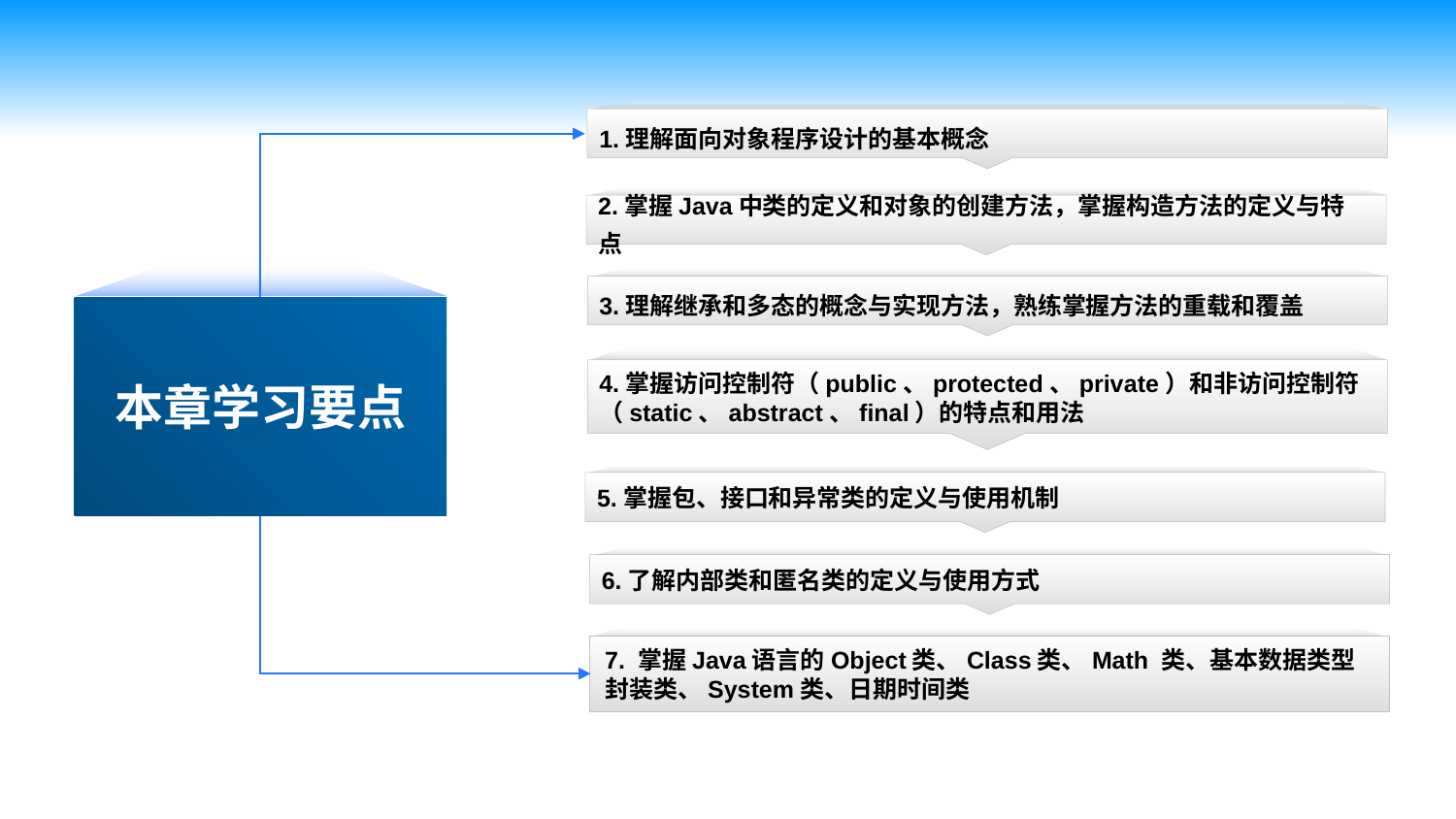

1.理解面向对象程序设计的基本概念

2.掌握Java中类的定义和对象的创建方法，掌握构造方法的定义与特点

本章学习要点

3.理解继承和多态的概念与实现方法，熟练掌握方法的重载和覆盖

4.掌握访问控制符（public、protected、private）和非访问控制符（static、abstract、final）的特点和用法

5.掌握包、接口和异常类的定义与使用机制

6.了解内部类和匿名类的定义与使用方式

7. 掌握Java语言的Object类、Class类、Math 类、基本数据类型封装类、System类、日期时间类